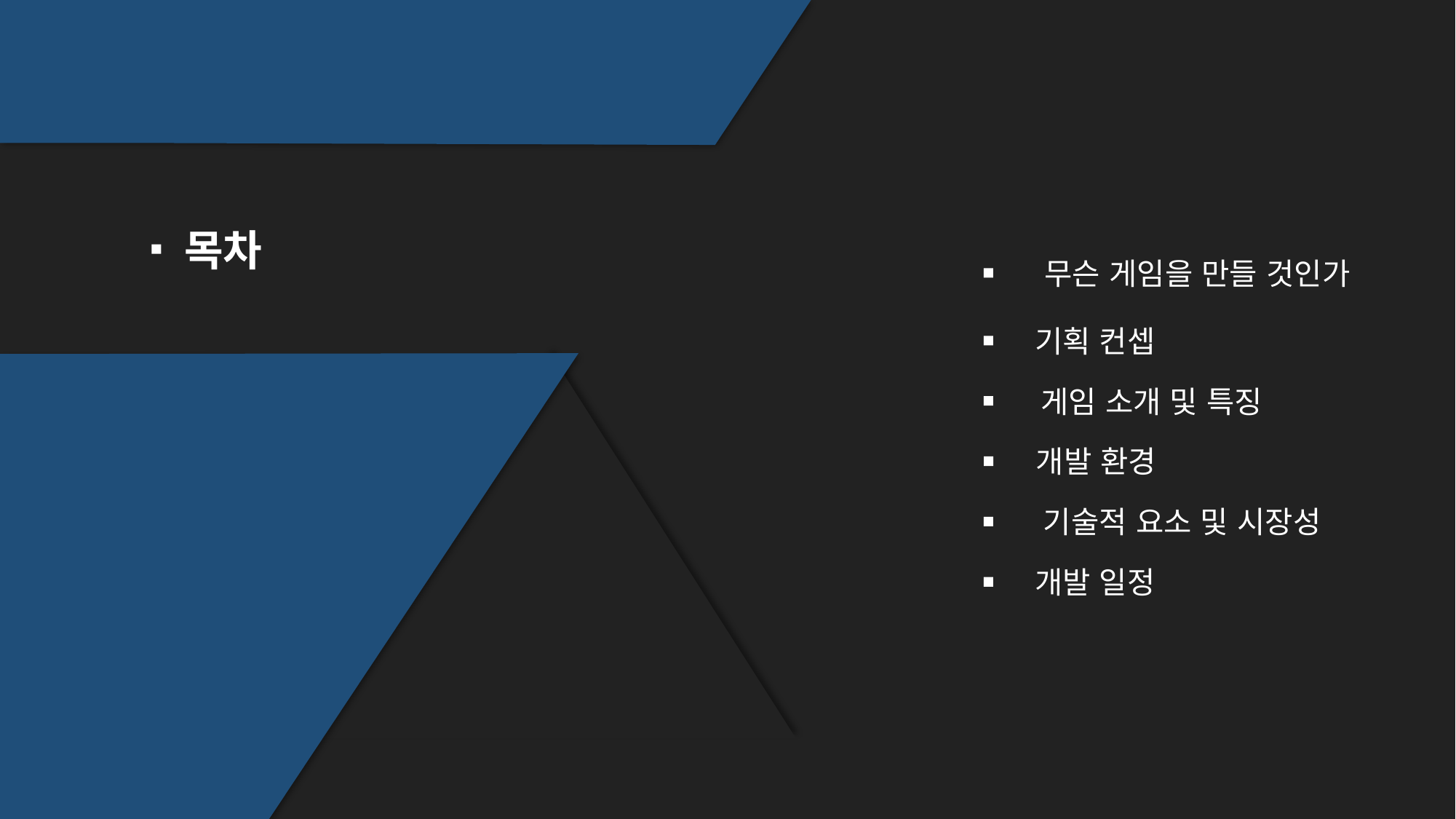

목차

무슨 게임을 만들 것인가

기획 컨셉

게임 소개 및 특징

개발 환경

기술적 요소 및 시장성

개발 일정